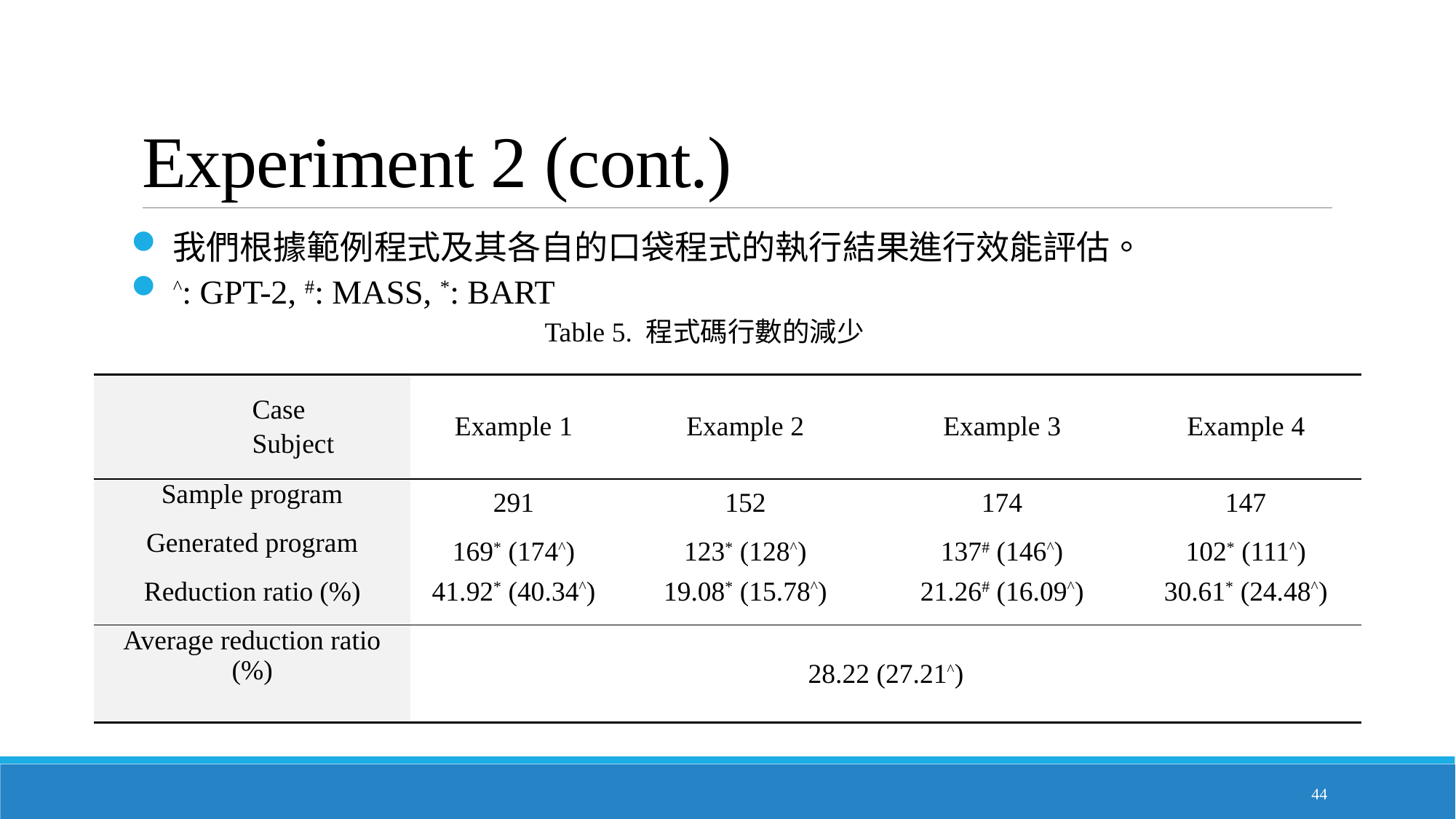

# Experiment 2 (cont.)
我們根據範例程式及其各自的口袋程式的執行結果進行效能評估。
^: GPT-2, #: MASS, *: BART

Table 5. 程式碼行數的減少
| Case Subject | Example 1 | Example 2 | Example 3 | Example 4 |
| --- | --- | --- | --- | --- |
| Sample program | 291 | 152 | 174 | 147 |
| Generated program | 169\* (174^) | 123\* (128^) | 137# (146^) | 102\* (111^) |
| Reduction ratio (%) | 41.92\* (40.34^) | 19.08\* (15.78^) | 21.26# (16.09^) | 30.61\* (24.48^) |
| Average reduction ratio (%) | 28.22 (27.21^) |  |  |  |
44